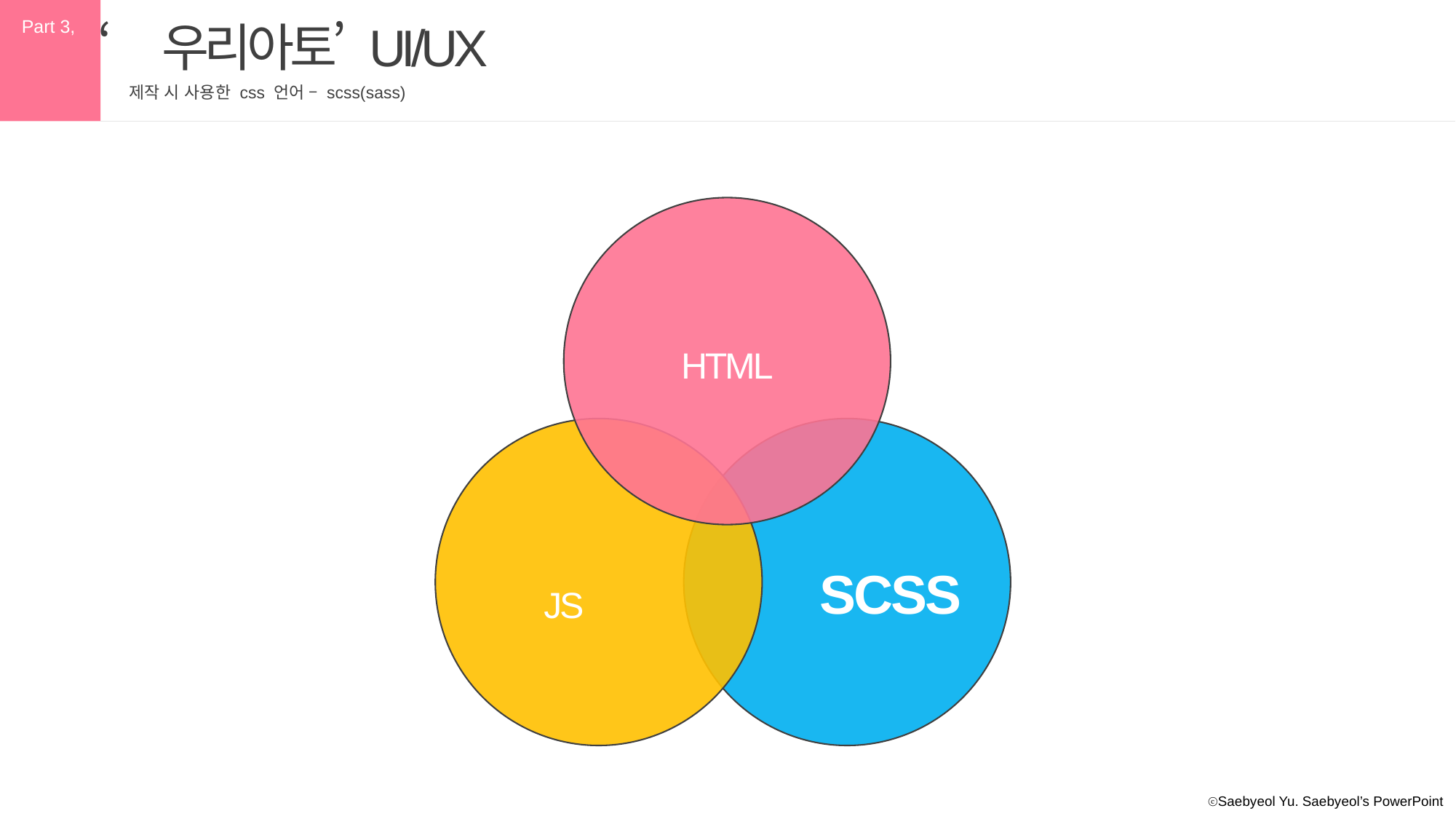

Part 3,
‘우리아토’ UI/UX
제작 시 사용한 css 언어 – scss(sass)

HTML

SCSS
JS